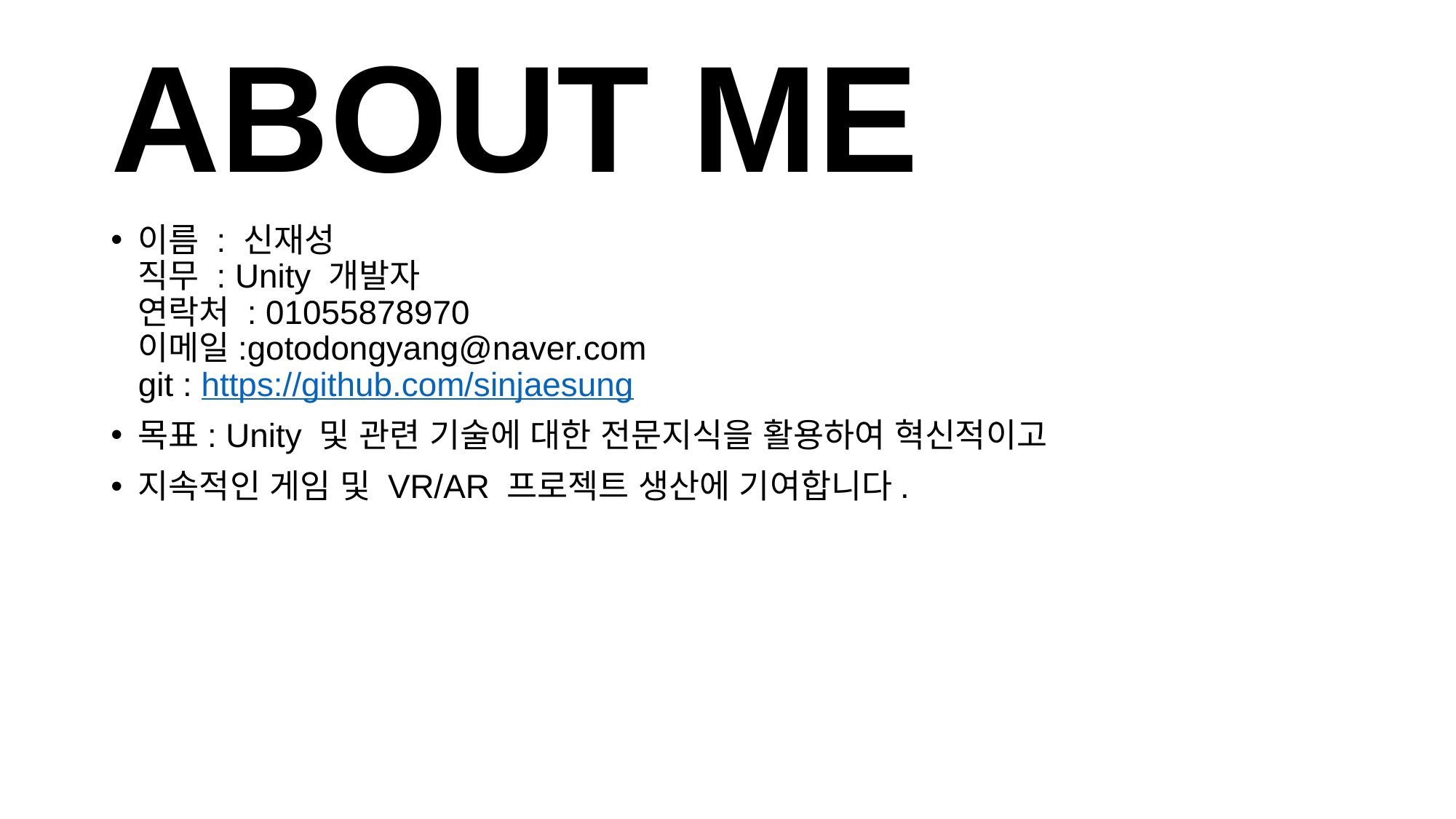

# ABOUT ME
이름 : 신재성
직무 : Unity 개발자
연락처 : 01055878970
이메일:gotodongyang@naver.com
git : https://github.com/sinjaesung
목표: Unity 및 관련 기술에 대한 전문지식을 활용하여 혁신적이고
지속적인 게임 및 VR/AR 프로젝트 생산에 기여합니다.